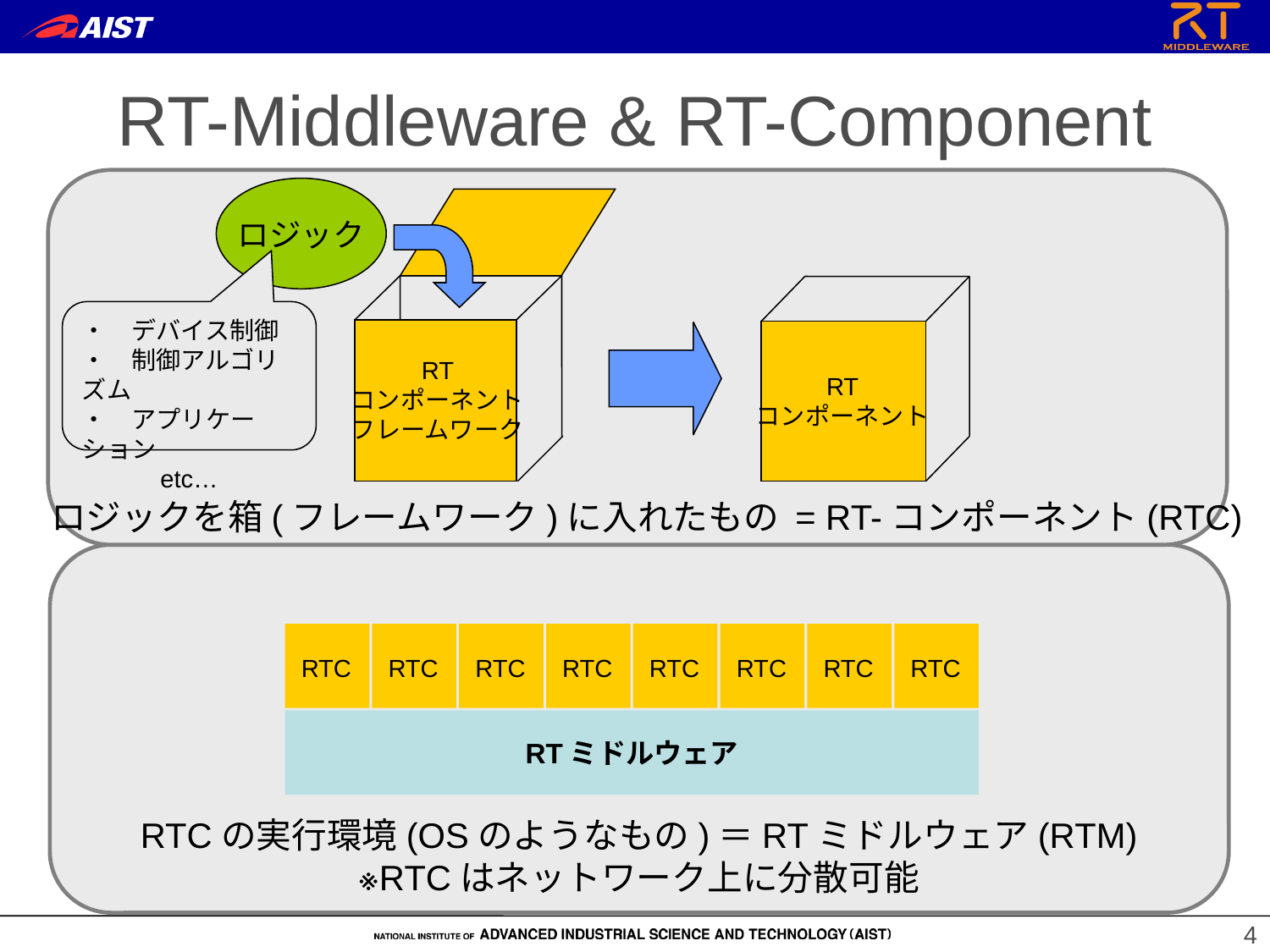

# RT-Middleware & RT-Component

ロジック

RT
コンポーネント
フレームワーク

RT
コンポーネント

・　デバイス制御
・　制御アルゴリズム
・　アプリケーション
etc…

ロジックを箱(フレームワーク)に入れたもの = RT-コンポーネント(RTC)

RTC

RTC

RTC

RTC

RTC

RTC

RTC

RTC
RTミドルウェア
RTCの実行環境(OSのようなもの)＝RTミドルウェア(RTM)
※RTCはネットワーク上に分散可能
4